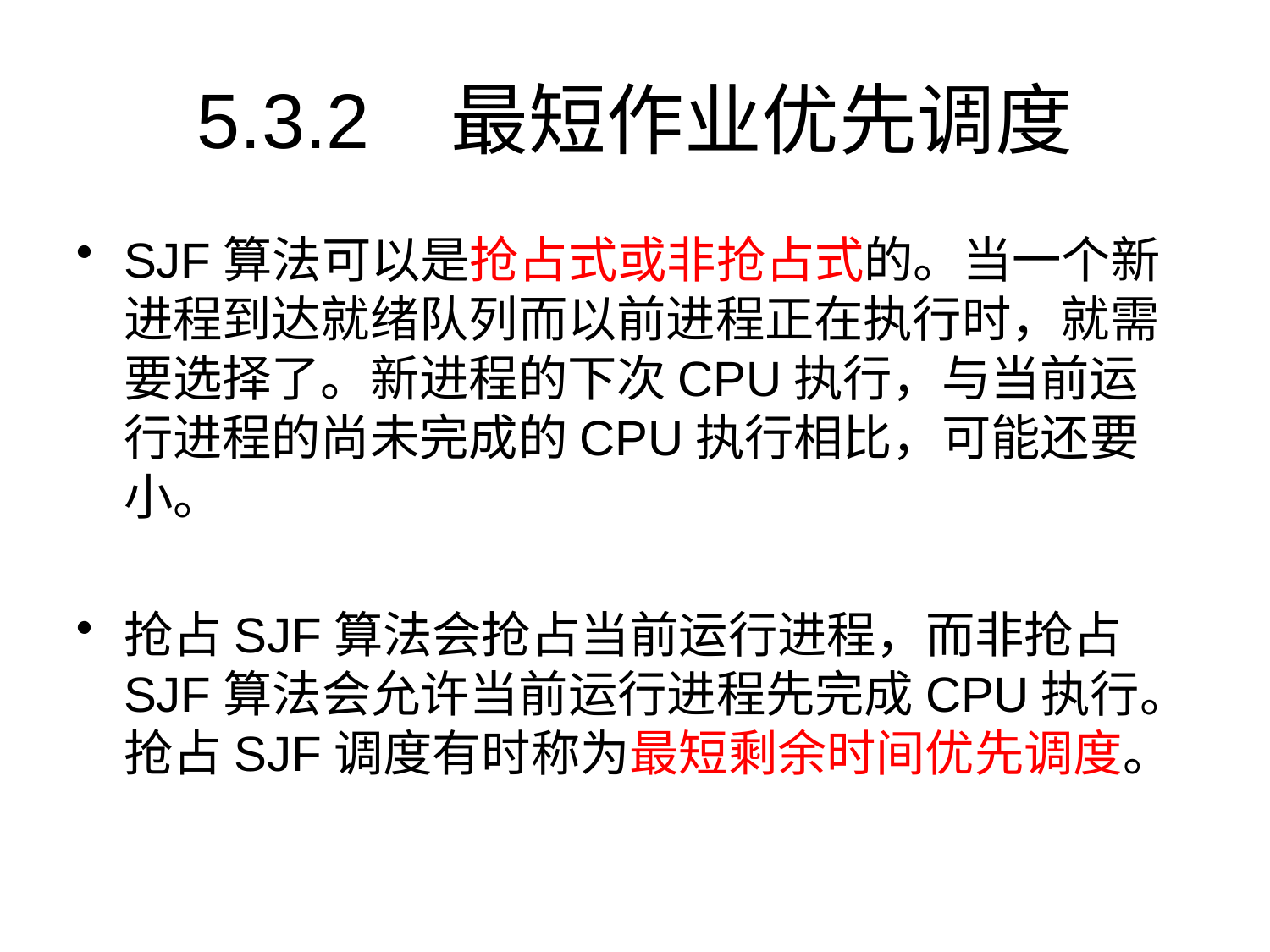

# 5.3.2	最短作业优先调度
SJF算法可以是抢占式或非抢占式的。当一个新进程到达就绪队列而以前进程正在执行时，就需要选择了。新进程的下次CPU执行，与当前运行进程的尚未完成的CPU执行相比，可能还要小。

抢占SJF算法会抢占当前运行进程，而非抢占SJF算法会允许当前运行进程先完成CPU执行。抢占SJF调度有时称为最短剩余时间优先调度。